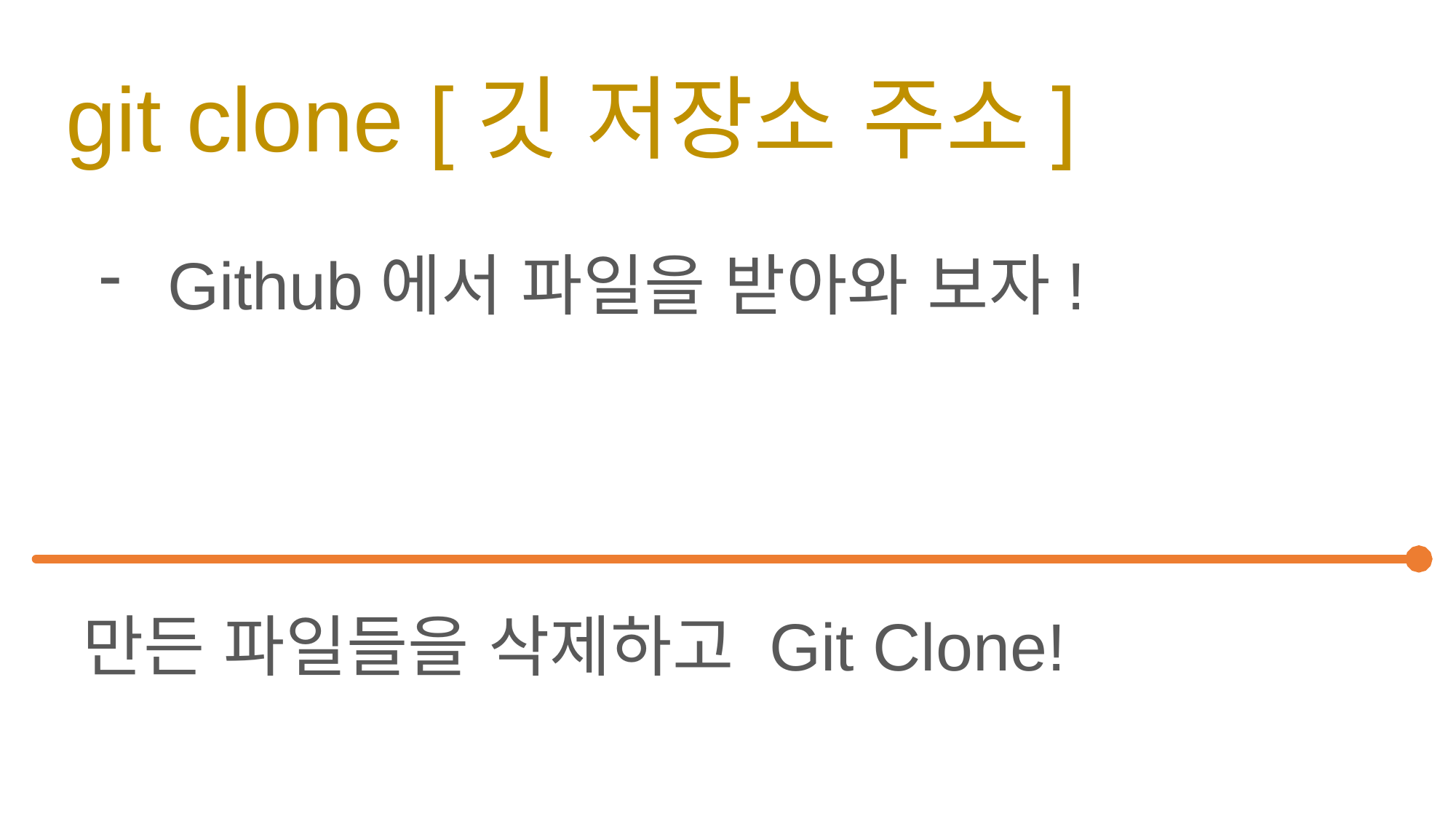

# git clone [깃 저장소 주소]
Github에서 파일을 받아와 보자!

만든 파일들을 삭제하고 Git Clone!